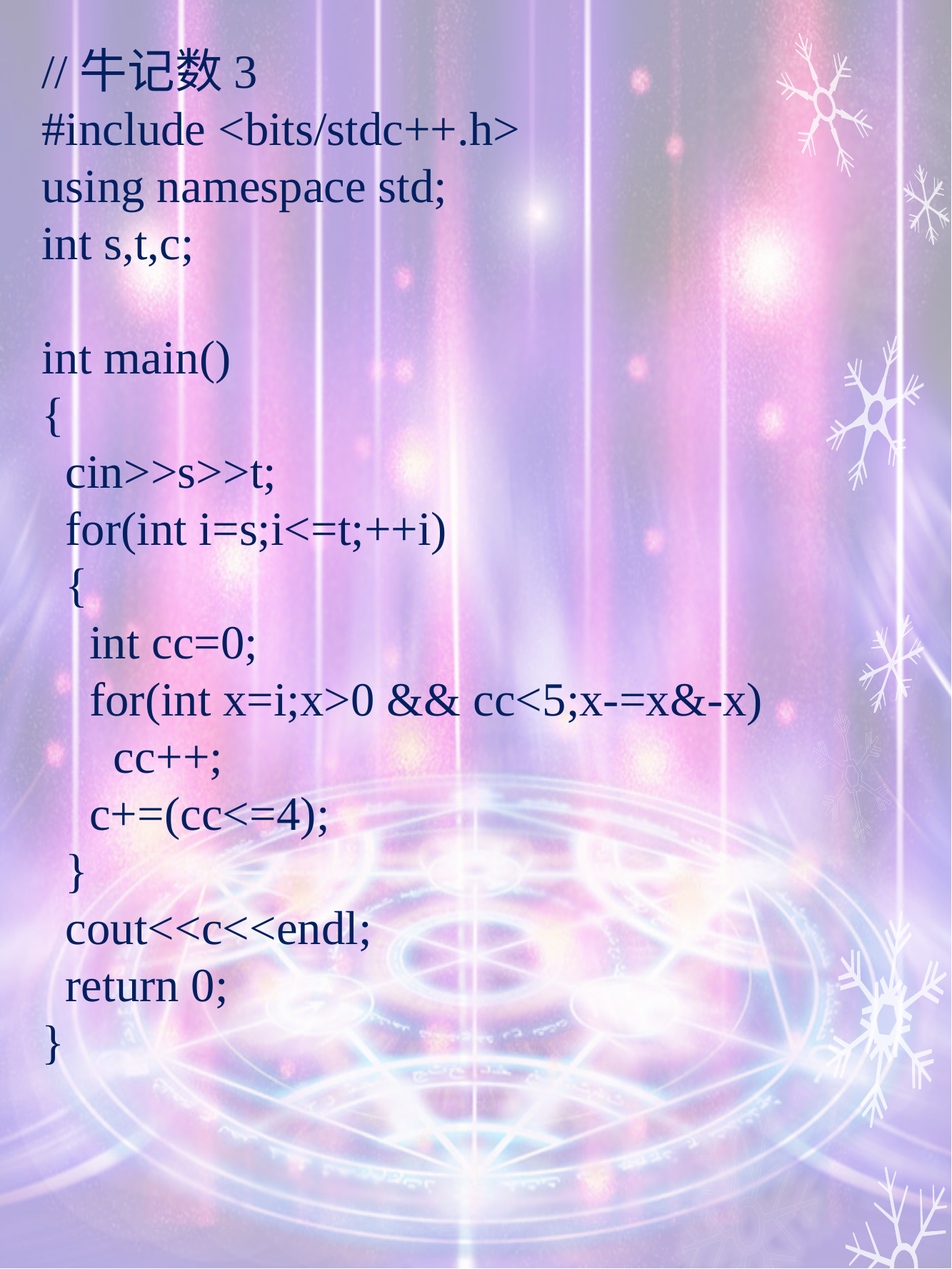

//牛记数3
#include <bits/stdc++.h>
using namespace std;
int s,t,c;

int main()
{
  cin>>s>>t;
  for(int i=s;i<=t;++i)
  {
    int cc=0;
    for(int x=i;x>0 && cc<5;x-=x&-x)
      cc++;
    c+=(cc<=4);
  }
  cout<<c<<endl;
  return 0;
}